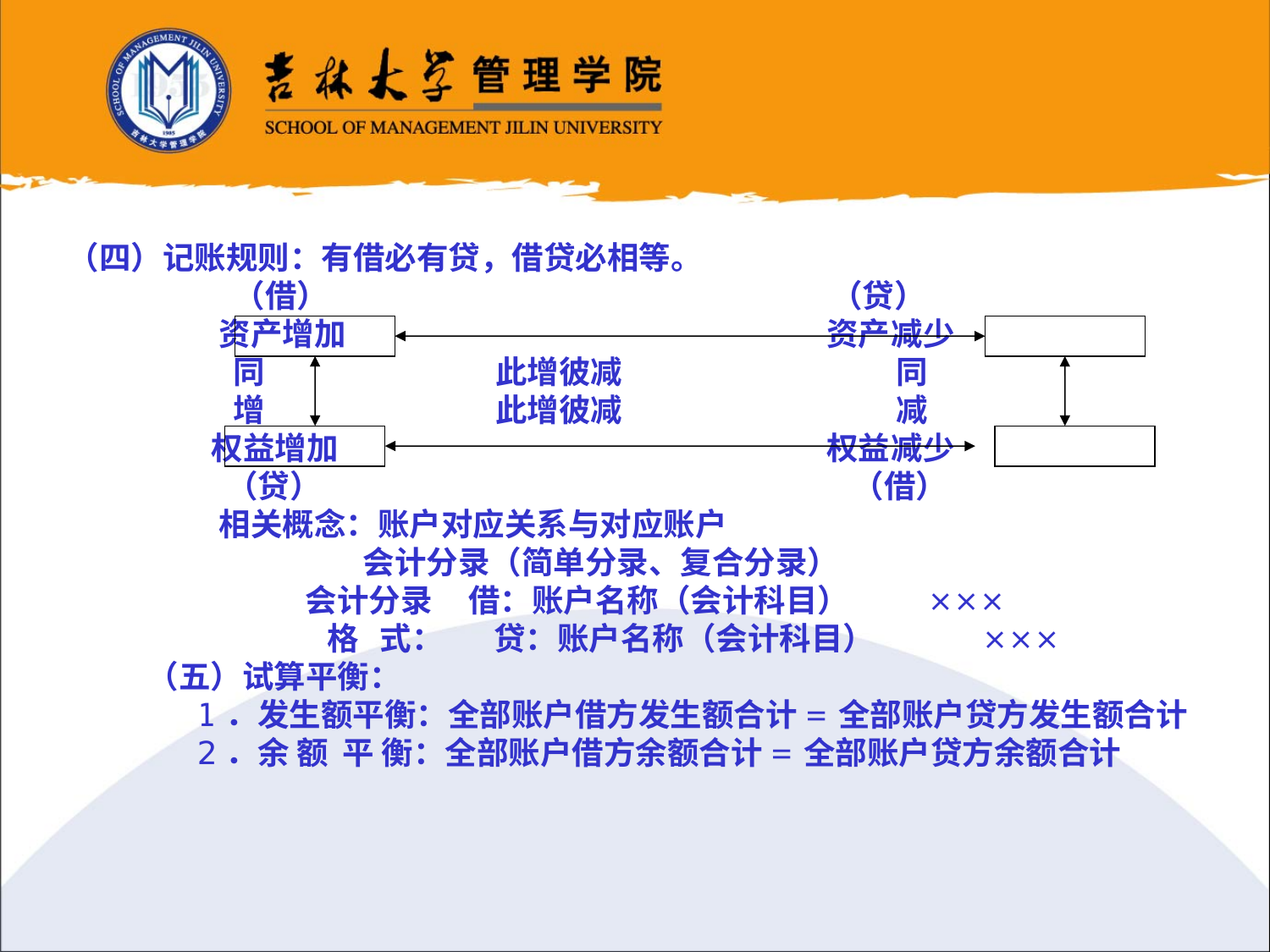

（四）记账规则：有借必有贷，借贷必相等。
                      （借）                                                                      （贷）
                    资产增加                                                                   资产减少
                      同                                此增彼减                                      同
                      增                                此增彼减                                      减
                   权益增加                                                                    权益减少
                     （贷）                                                                          （借）
                    相关概念：账户对应关系与对应账户
                                        会计分录（简单分录、复合分录）
                                会计分录     借：账户名称（会计科目）          ×××
                                   格   式：       贷：账户名称（会计科目）              ×××
          （五）试算平衡：
              1．发生额平衡：全部账户借方发生额合计=全部账户贷方发生额合计
              2．余 额  平 衡：全部账户借方余额合计=全部账户贷方余额合计

56